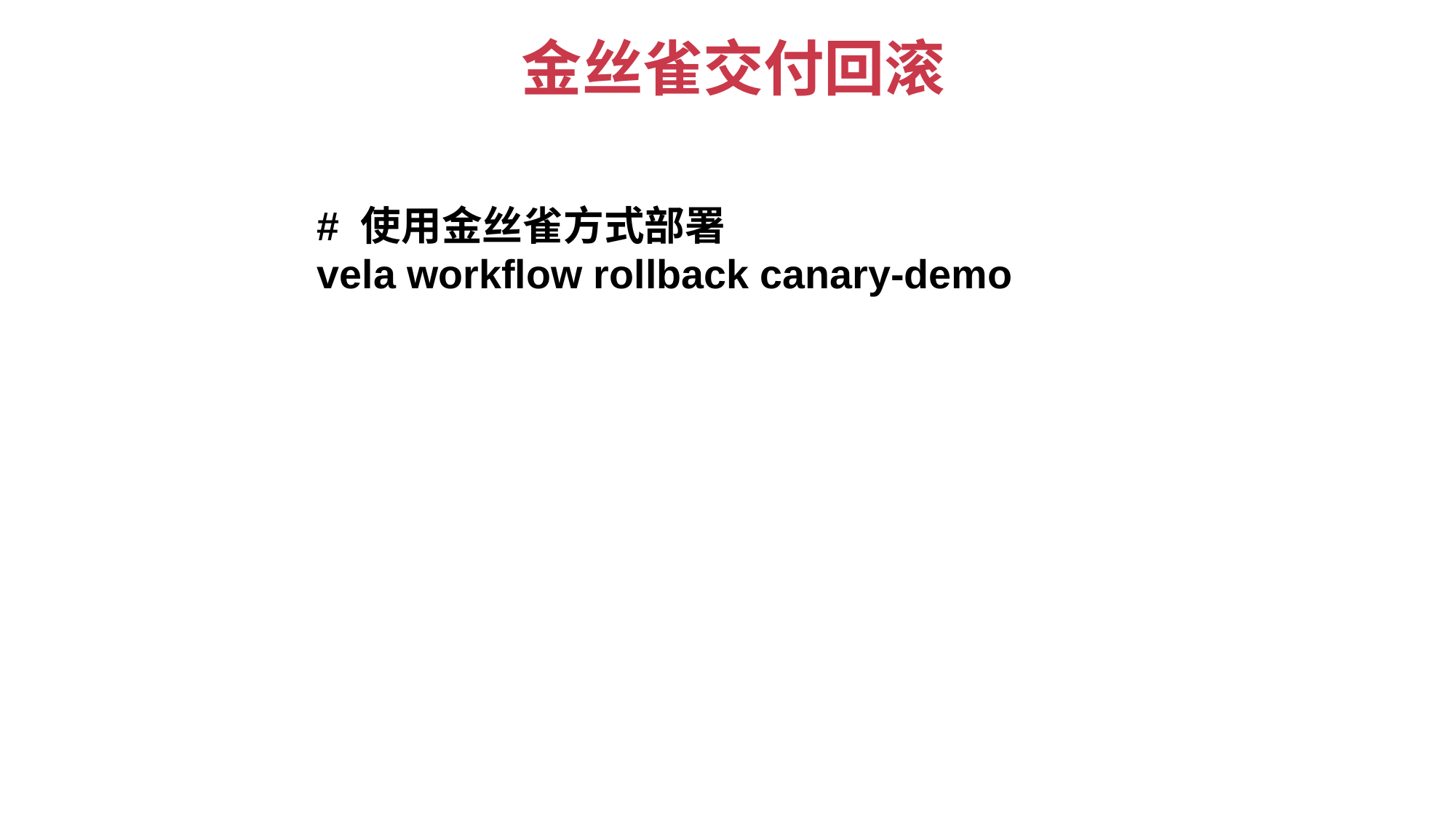

金丝雀交付回滚

# 使用金丝雀方式部署
vela workflow rollback canary-demo